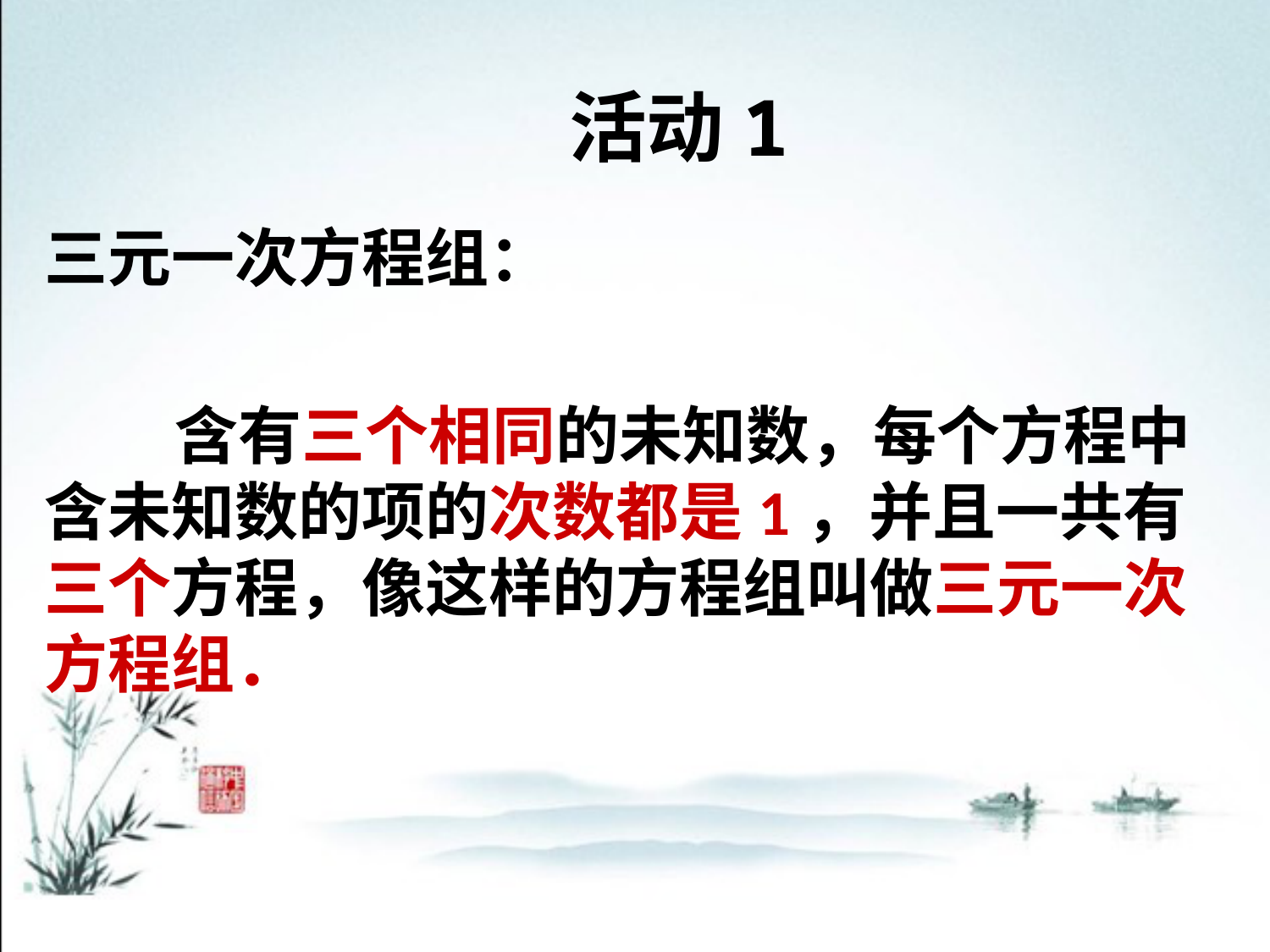

活动1
三元一次方程组：

        含有三个相同的未知数，每个方程中含未知数的项的次数都是1，并且一共有三个方程，像这样的方程组叫做三元一次方程组．